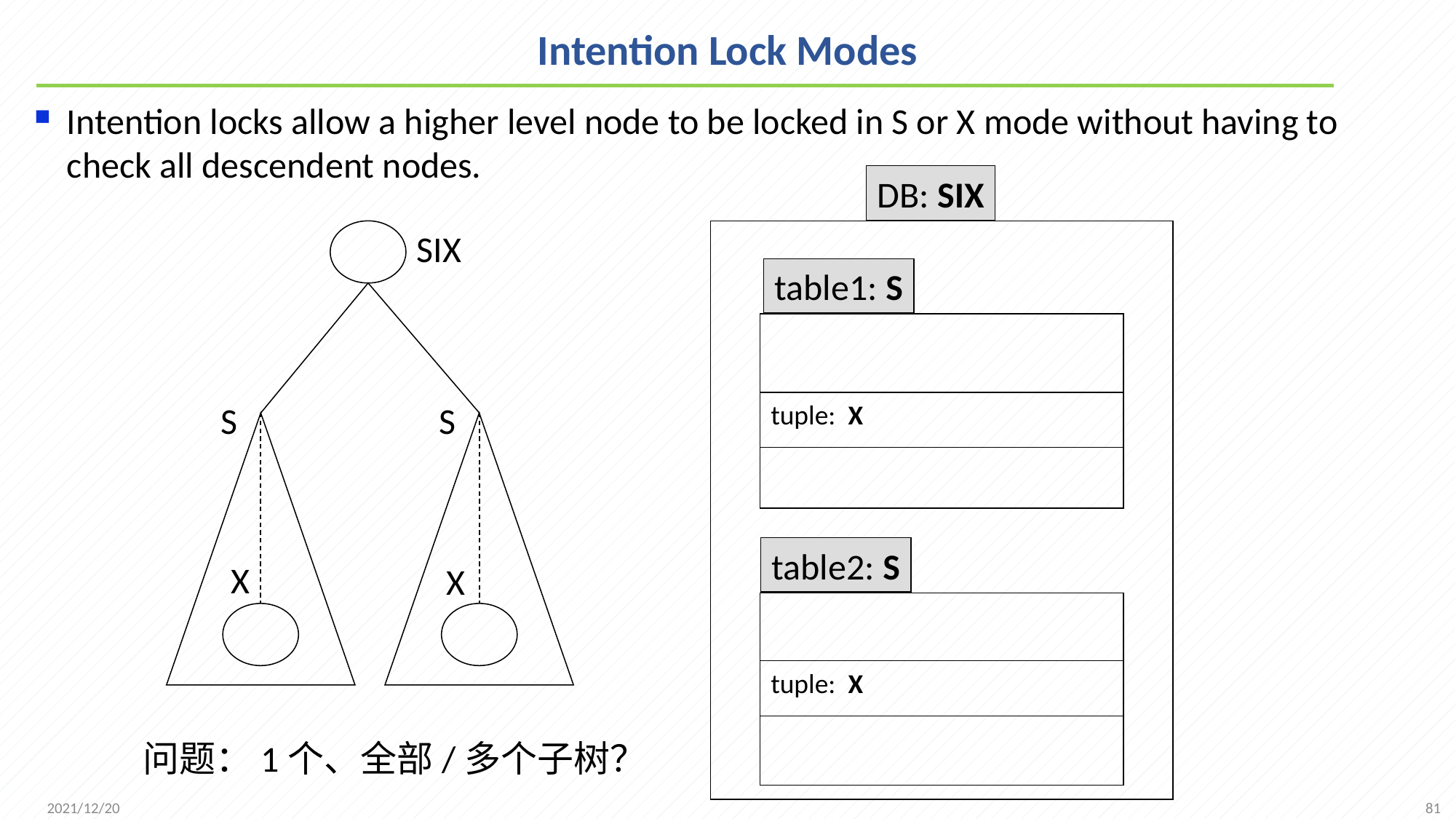

# Intention Lock Modes
Intention locks allow a higher level node to be locked in S or X mode without having to check all descendent nodes.

DB: SIX

SIX

table1: S

S
S
tuple:  X

table2: S
X
X

tuple:  X
问题：1个、全部/多个子树？
81
2021/12/20